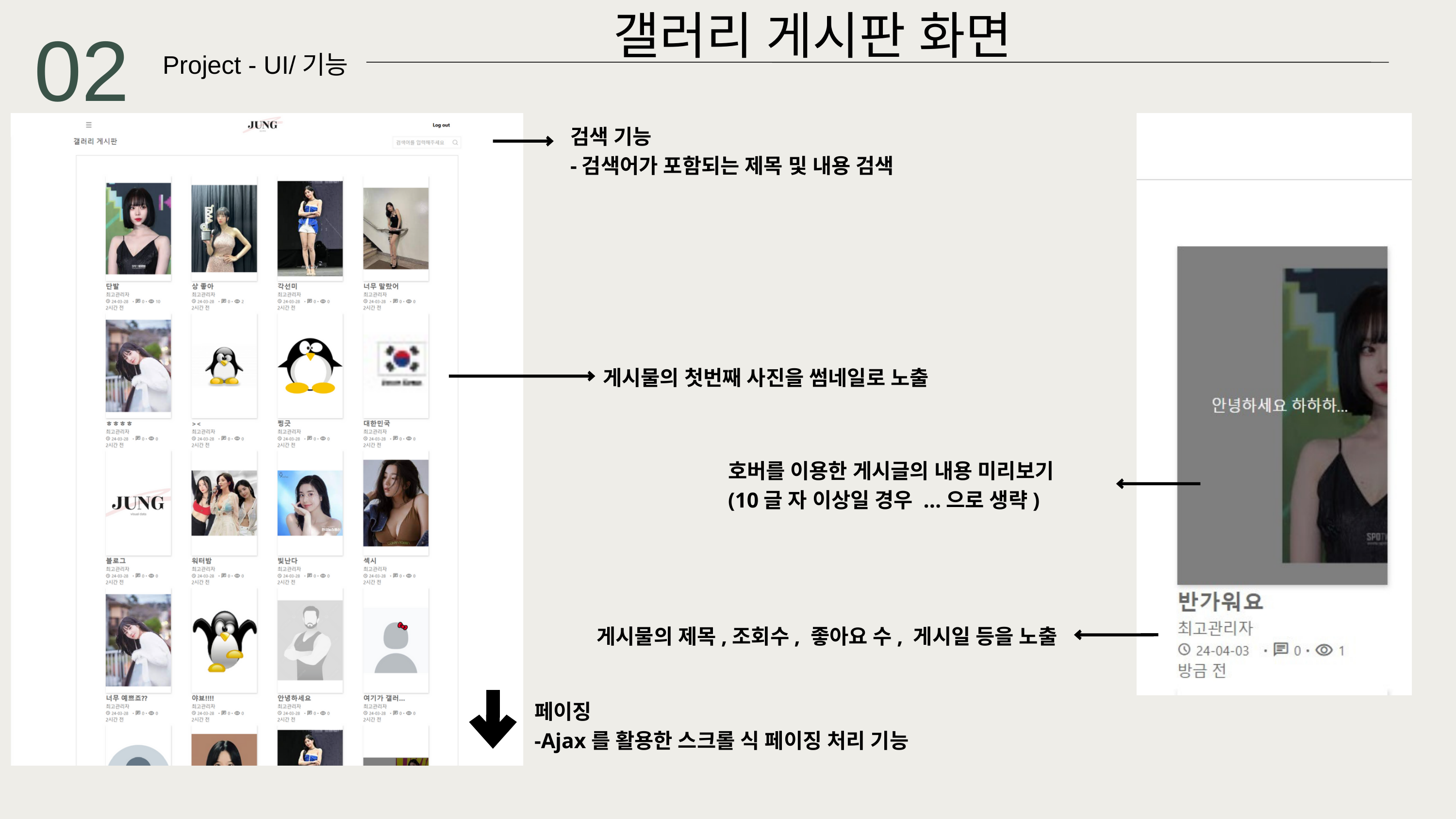

갤러리 게시판 화면
02
Project - UI/기능

검색 기능
-검색어가 포함되는 제목 및 내용 검색

게시물의 첫번째 사진을 썸네일로 노출

호버를 이용한 게시글의 내용 미리보기
(10글 자 이상일 경우 ...으로 생략)

게시물의 제목,조회수, 좋아요 수, 게시일 등을 노출

페이징
-Ajax를 활용한 스크롤 식 페이징 처리 기능